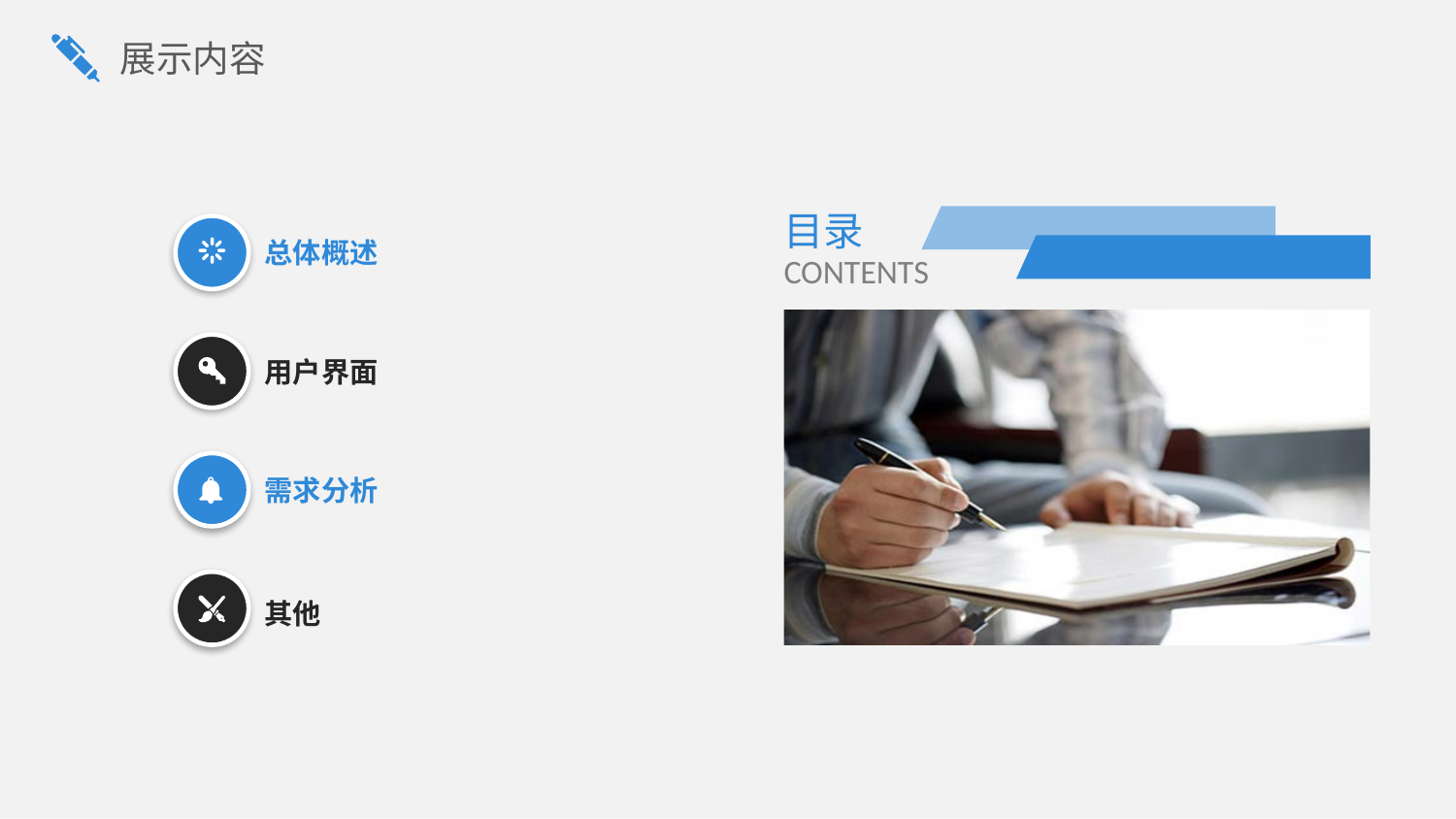

展示内容
目录
CONTENTS

总体概述

用户界面

需求分析

其他